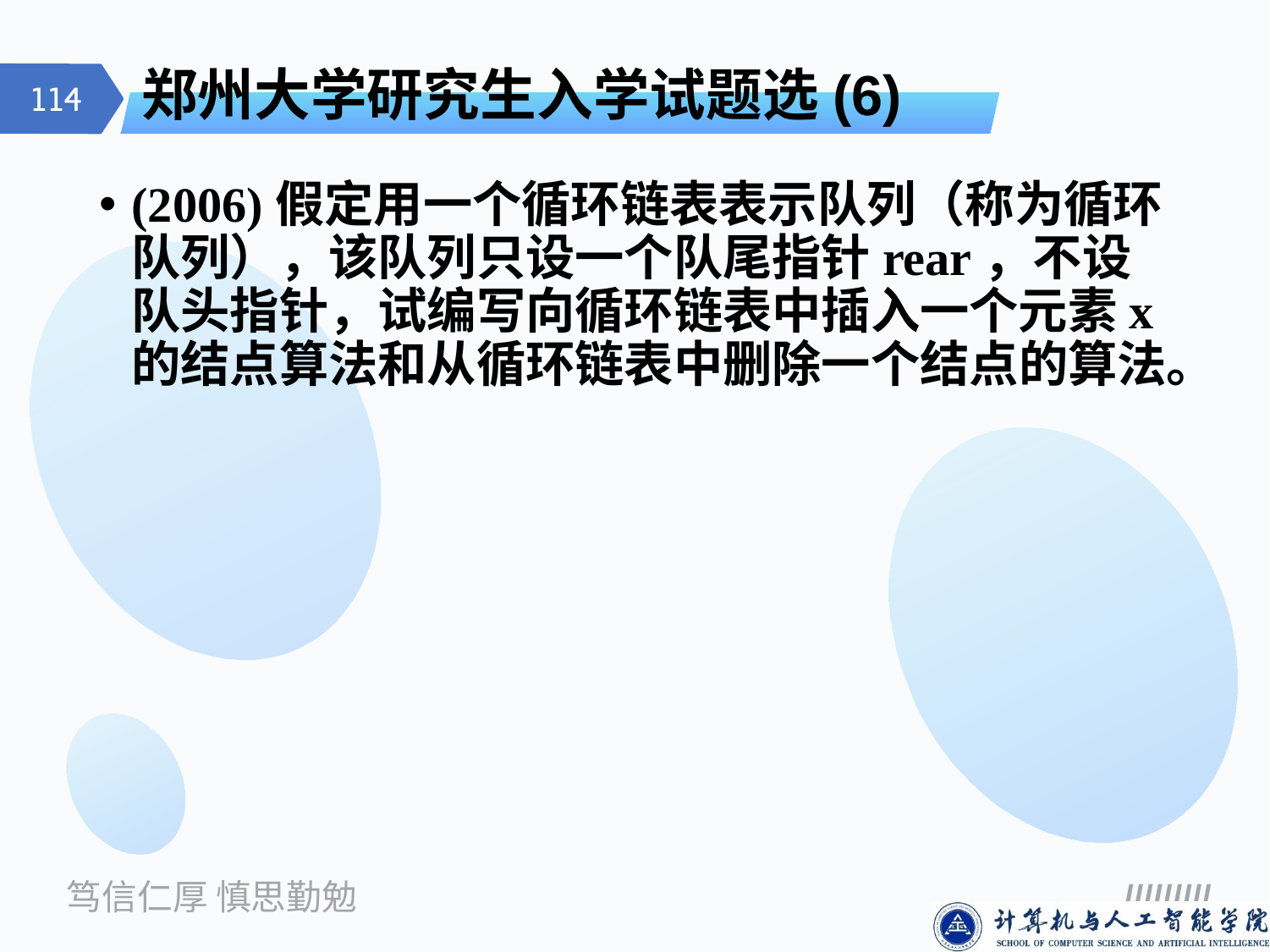

# 郑州大学研究生入学试题选(6)
(2006)假定用一个循环链表表示队列（称为循环队列），该队列只设一个队尾指针rear，不设队头指针，试编写向循环链表中插入一个元素x的结点算法和从循环链表中删除一个结点的算法。